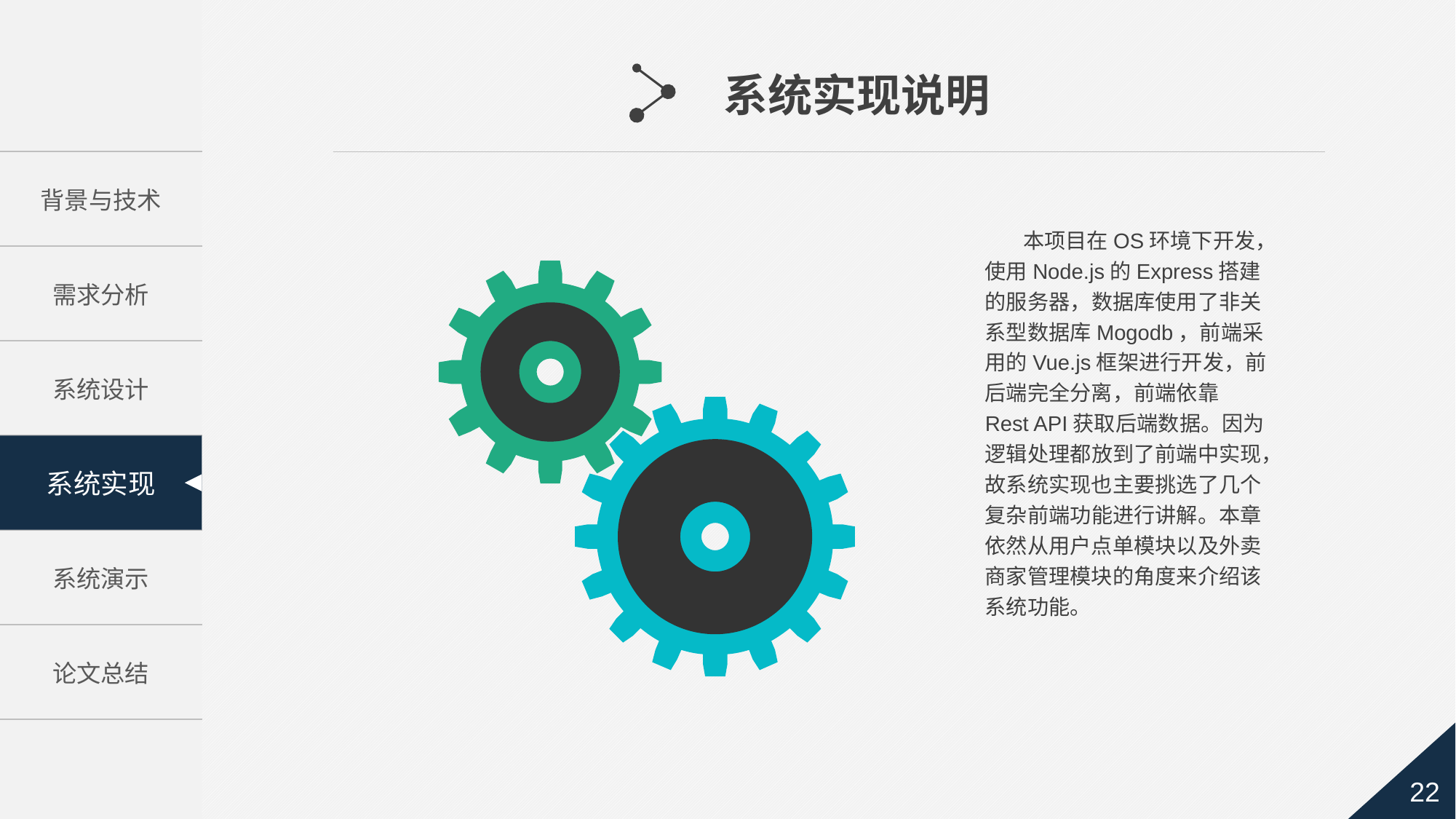

系统实现说明
       本项目在OS环境下开发，使用Node.js的Express搭建的服务器，数据库使用了非关系型数据库Mogodb，前端采用的Vue.js框架进行开发，前后端完全分离，前端依靠Rest API获取后端数据。因为逻辑处理都放到了前端中实现，故系统实现也主要挑选了几个复杂前端功能进行讲解。本章依然从用户点单模块以及外卖商家管理模块的角度来介绍该系统功能。